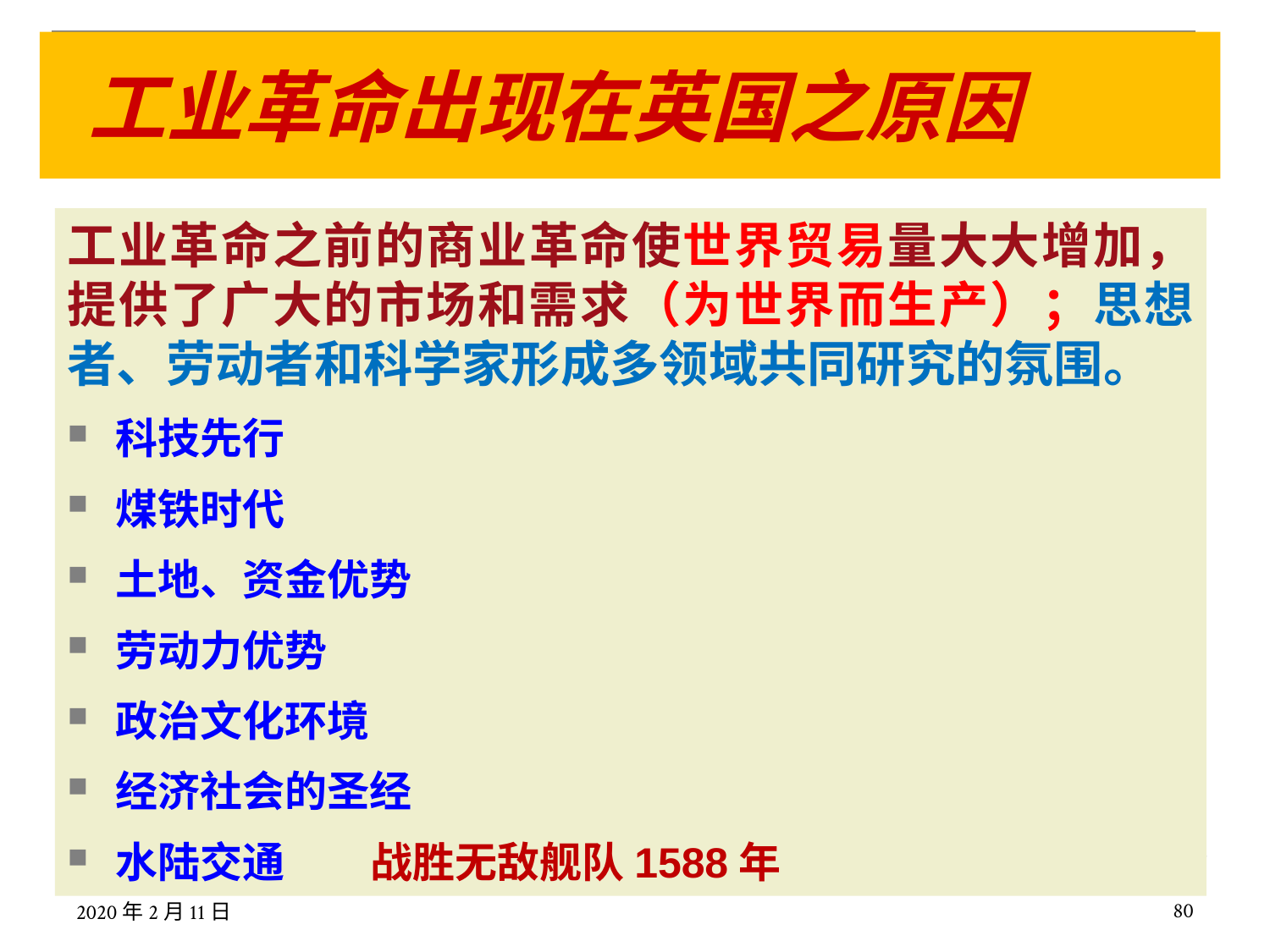

# 工业革命出现在英国之原因
工业革命之前的商业革命使世界贸易量大大增加，提供了广大的市场和需求（为世界而生产）；思想者、劳动者和科学家形成多领域共同研究的氛围。
科技先行
煤铁时代
土地、资金优势
劳动力优势
政治文化环境
经济社会的圣经
水陆交通         战胜无敌舰队1588年

2020年2月11日
80